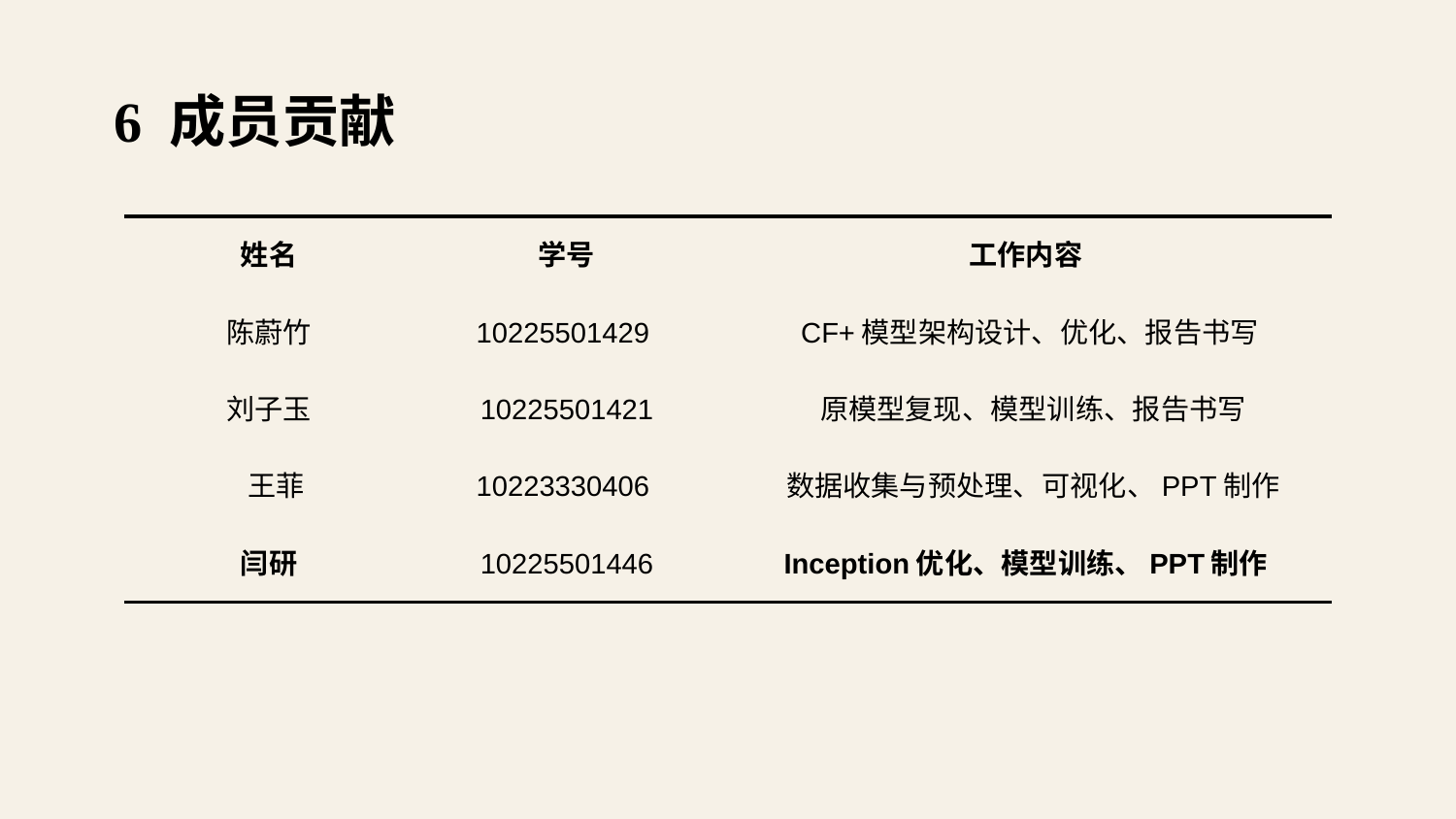

# 6 成员贡献
| 姓名 | 学号 | 工作内容 |
| --- | --- | --- |
| 陈蔚竹 | 10225501429 | CF+模型架构设计、优化、报告书写 |
| 刘子玉 | 10225501421 | 原模型复现、模型训练、报告书写 |
| 王菲 | 10223330406 | 数据收集与预处理、可视化、PPT制作 |
| 闫研 | 10225501446 | Inception优化、模型训练、PPT制作 |